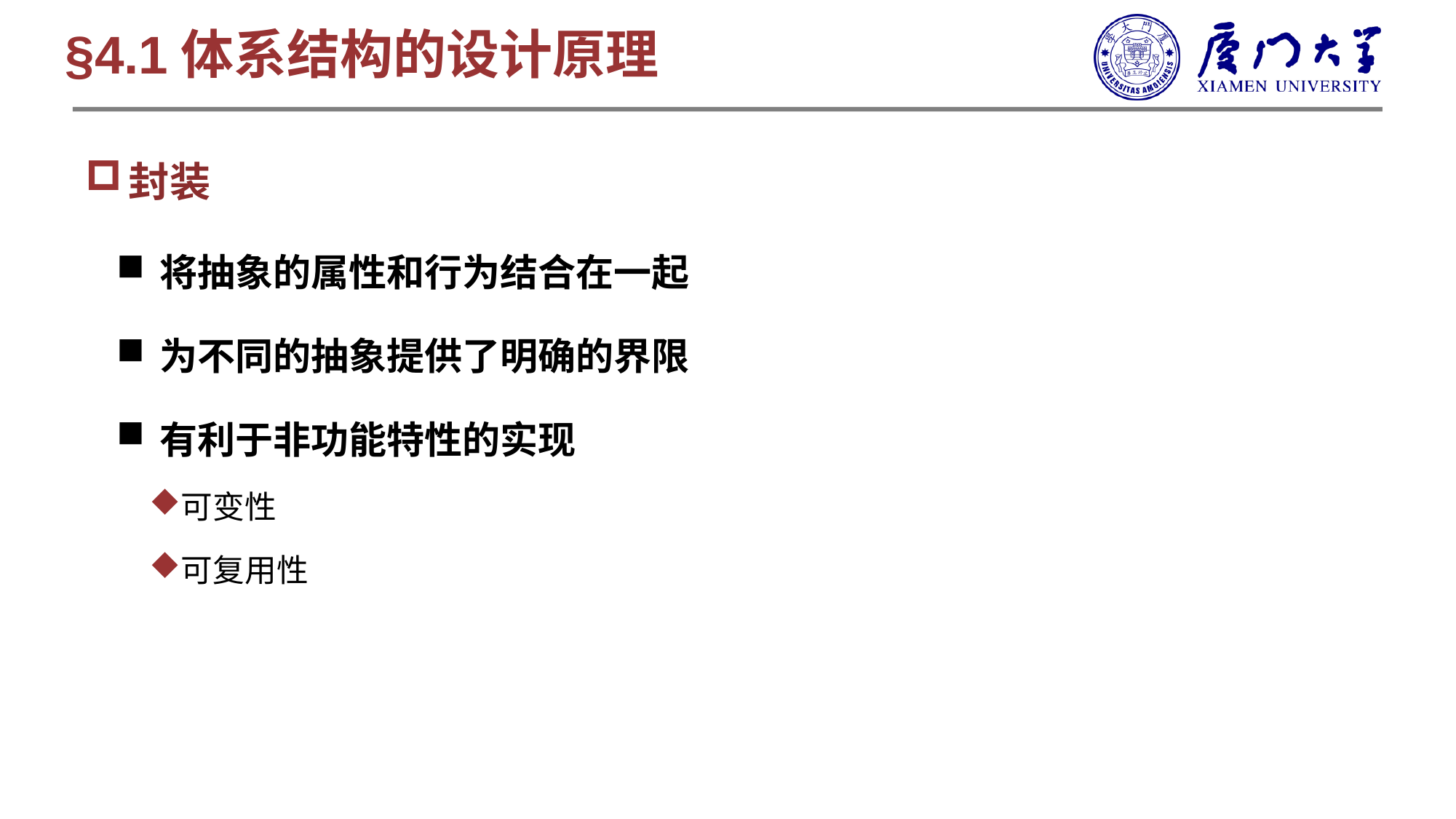

§4.1体系结构的设计原理
封装
将抽象的属性和行为结合在一起
为不同的抽象提供了明确的界限
有利于非功能特性的实现
可变性
可复用性